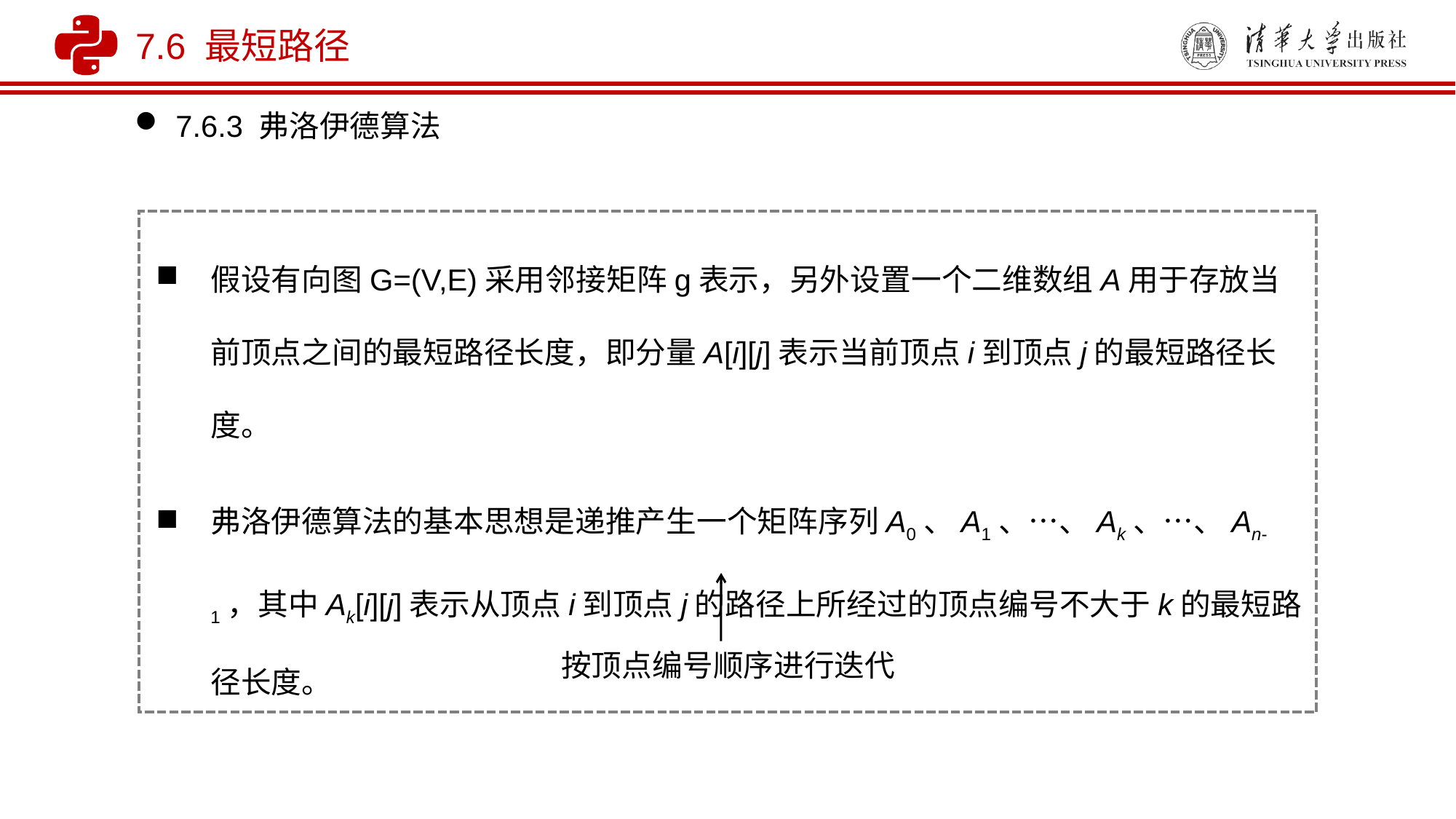

7.6 最短路径
7.6.3 弗洛伊德算法
假设有向图G=(V,E)采用邻接矩阵g表示，另外设置一个二维数组A用于存放当前顶点之间的最短路径长度，即分量A[i][j]表示当前顶点i到顶点j的最短路径长度。
弗洛伊德算法的基本思想是递推产生一个矩阵序列A0、A1、…、Ak、…、An-1，其中Ak[i][j]表示从顶点i到顶点j的路径上所经过的顶点编号不大于k的最短路径长度。
按顶点编号顺序进行迭代